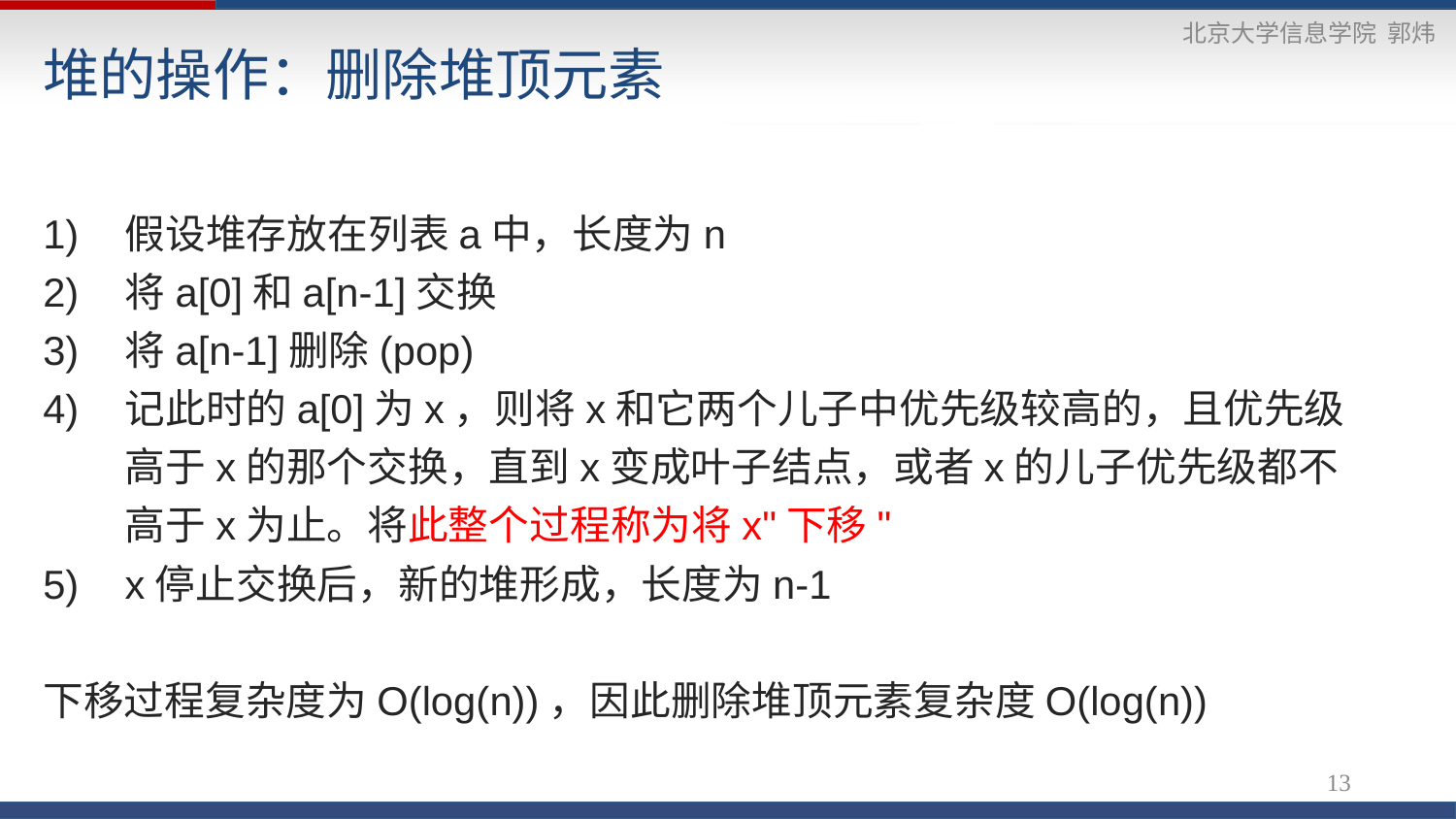

# 堆的操作：删除堆顶元素
假设堆存放在列表a中，长度为n
将a[0]和a[n-1]交换
将a[n-1]删除(pop)
记此时的a[0]为x，则将x和它两个儿子中优先级较高的，且优先级高于x的那个交换，直到x变成叶子结点，或者x的儿子优先级都不高于x为止。将此整个过程称为将x"下移"
x停止交换后，新的堆形成，长度为n-1

下移过程复杂度为O(log(n))，因此删除堆顶元素复杂度O(log(n))

13